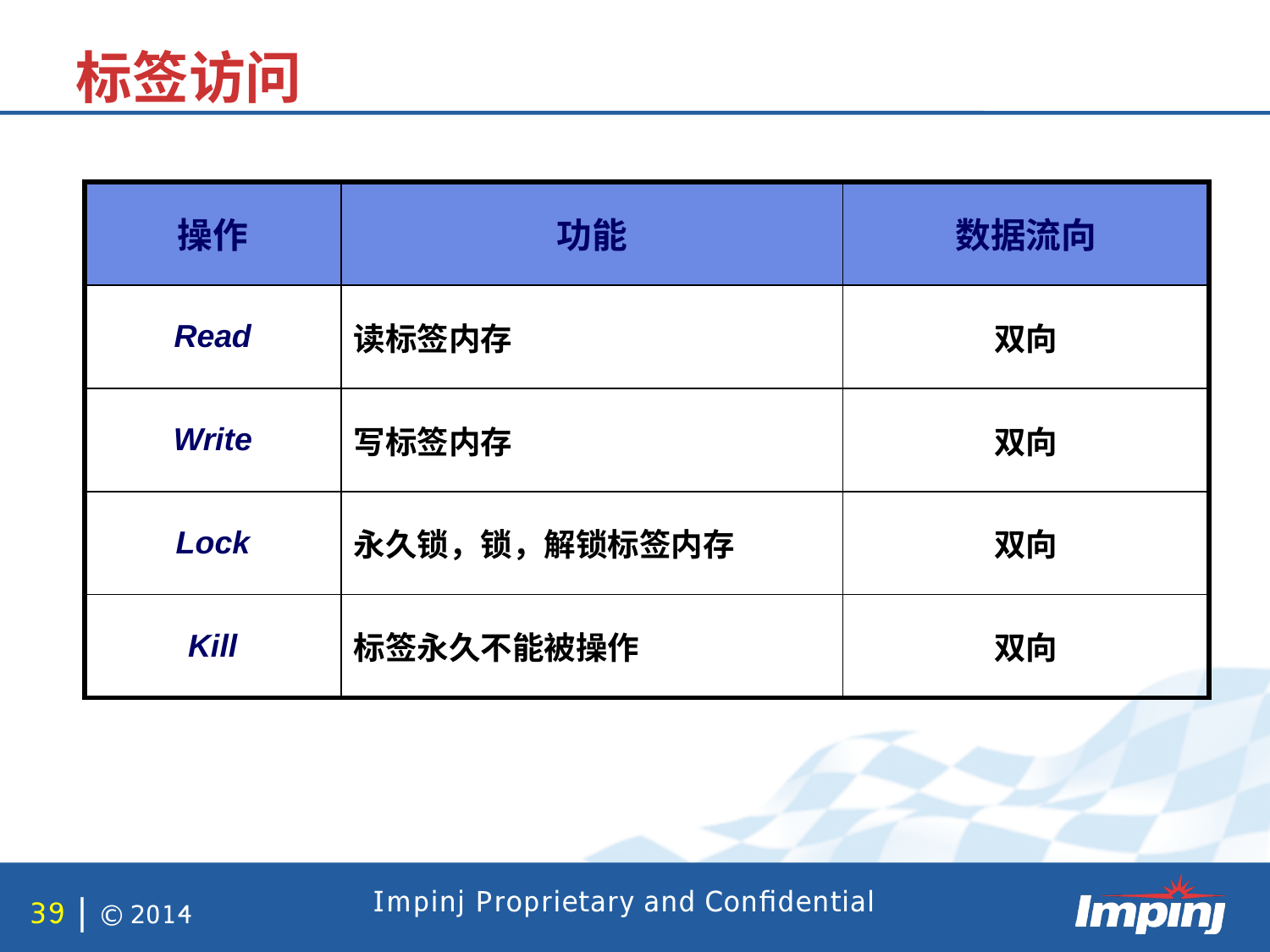

标签访问
| 操作 | 功能 | 数据流向 |
| --- | --- | --- |
| Read | 读标签内存 | 双向 |
| Write | 写标签内存 | 双向 |
| Lock | 永久锁，锁，解锁标签内存 | 双向 |
| Kill | 标签永久不能被操作 | 双向 |